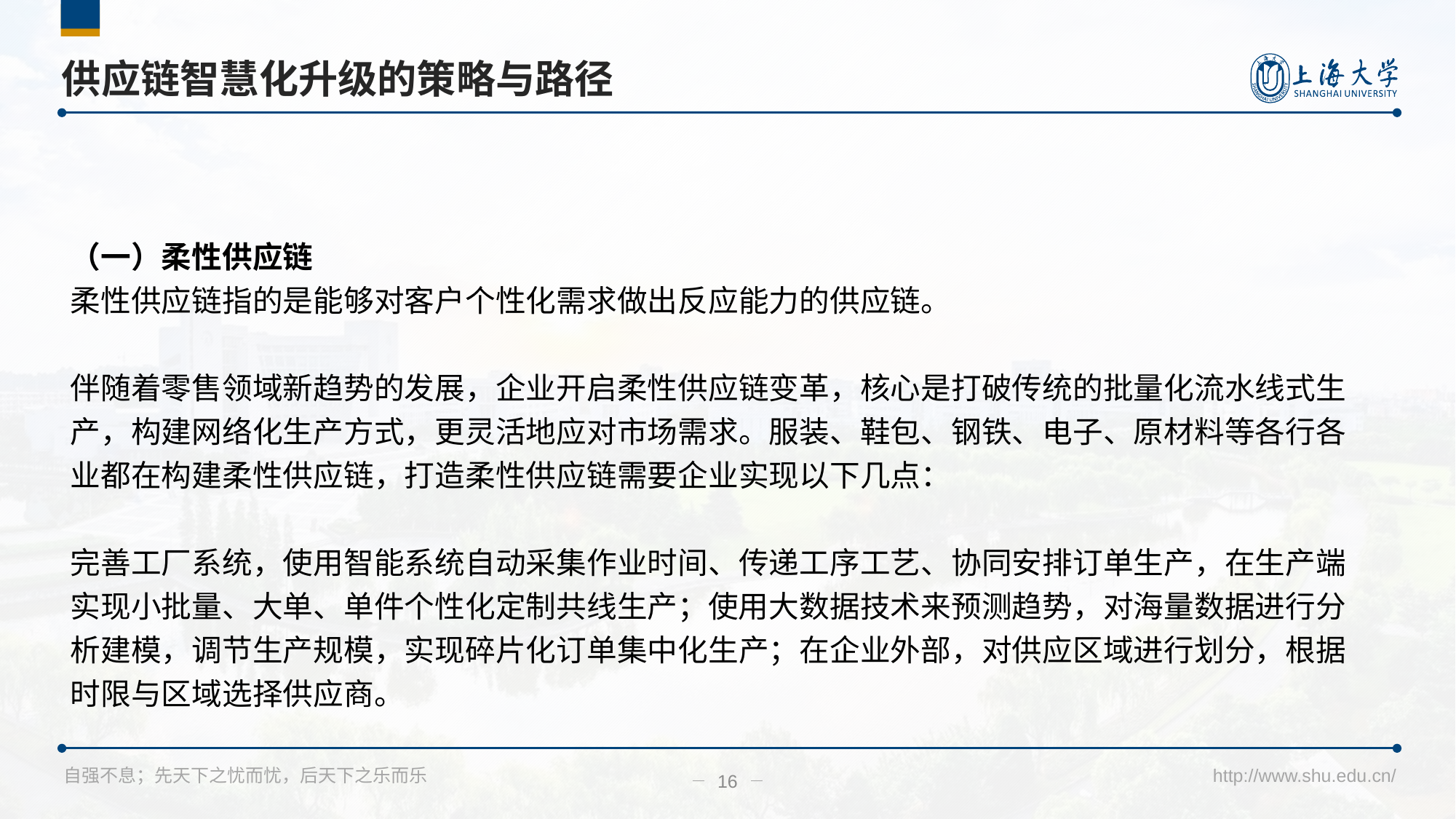

右键单击图表 → 编辑数据 → 更改数据
# 供应链智慧化升级的策略与路径
（一）柔性供应链
柔性供应链指的是能够对客户个性化需求做出反应能力的供应链。

伴随着零售领域新趋势的发展，企业开启柔性供应链变革，核心是打破传统的批量化流水线式生产，构建网络化生产方式，更灵活地应对市场需求。服装、鞋包、钢铁、电子、原材料等各行各业都在构建柔性供应链，打造柔性供应链需要企业实现以下几点：

完善工厂系统，使用智能系统自动采集作业时间、传递工序工艺、协同安排订单生产，在生产端实现小批量、大单、单件个性化定制共线生产；使用大数据技术来预测趋势，对海量数据进行分析建模，调节生产规模，实现碎片化订单集中化生产；在企业外部，对供应区域进行划分，根据时限与区域选择供应商。
16